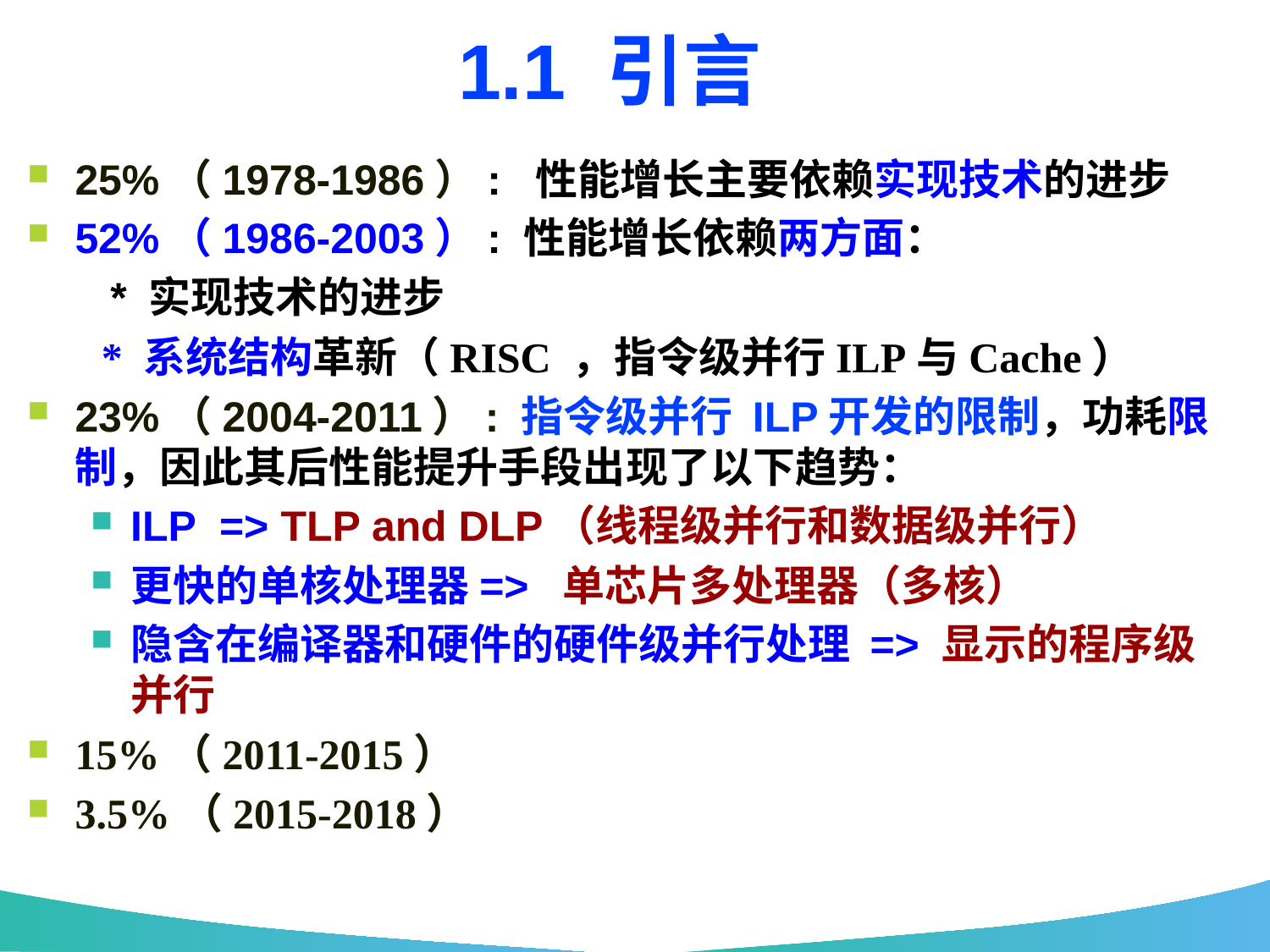

1.1 引言
25%（1978-1986）:  性能增长主要依赖实现技术的进步
52%（1986-2003）: 性能增长依赖两方面：
       * 实现技术的进步
       * 系统结构革新（RISC ，指令级并行ILP与Cache）
23%（2004-2011）: 指令级并行 ILP开发的限制，功耗限制，因此其后性能提升手段出现了以下趋势：
ILP  => TLP and DLP（线程级并行和数据级并行）
更快的单核处理器=>  单芯片多处理器（多核）
隐含在编译器和硬件的硬件级并行处理 => 显示的程序级并行
15%（2011-2015）
3.5%（2015-2018）